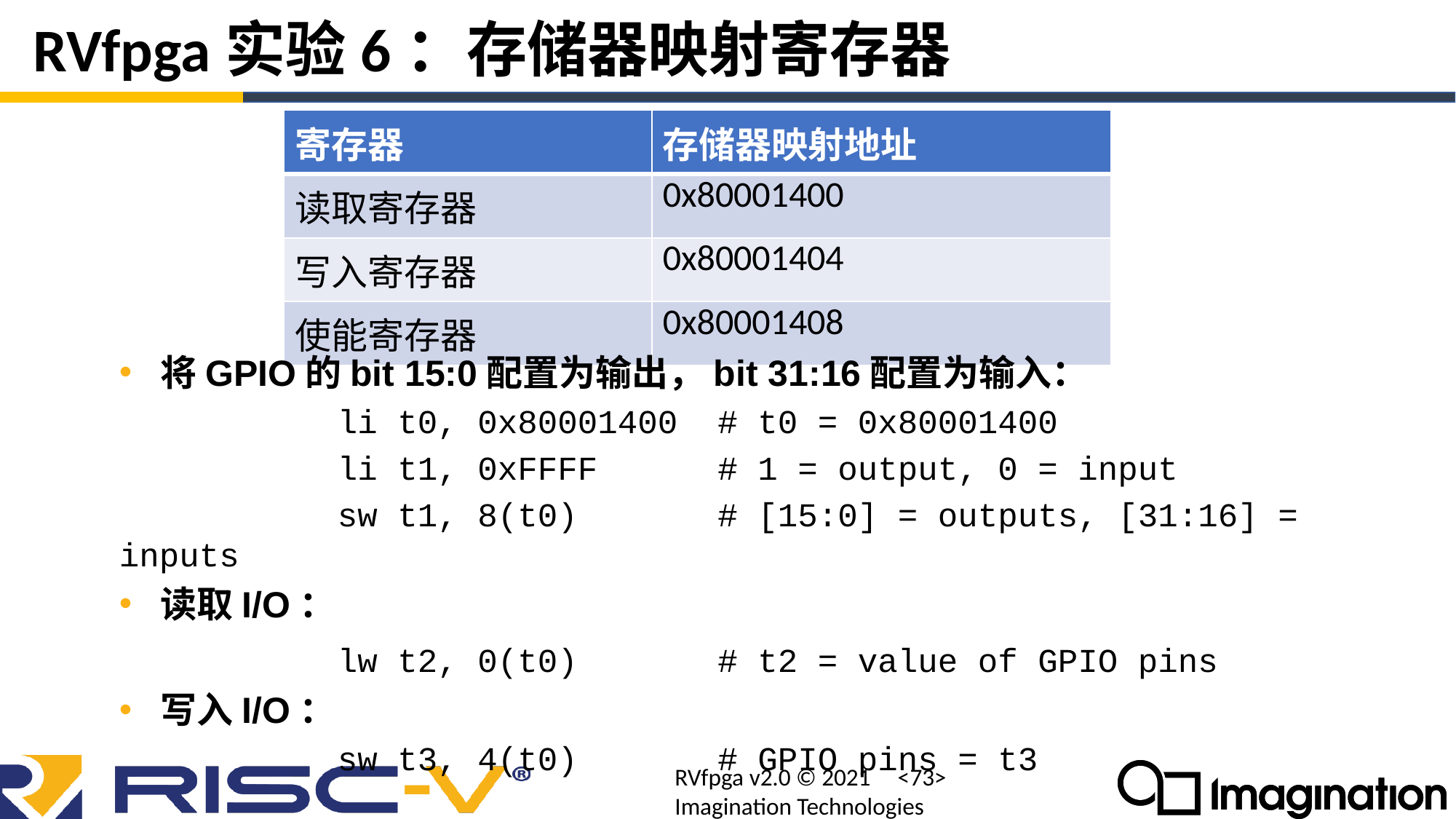

# RVfpga实验6：存储器映射寄存器
| 寄存器 | 存储器映射地址 |
| --- | --- |
| 读取寄存器 | 0x80001400 |
| 写入寄存器 | 0x80001404 |
| 使能寄存器 | 0x80001408 |
将GPIO的bit 15:0配置为输出，bit 31:16配置为输入：
		li t0, 0x80001400  # t0 = 0x80001400
		li t1, 0xFFFF      # 1 = output, 0 = input
		sw t1, 8(t0)       # [15:0] = outputs, [31:16] = inputs
读取I/O：
		lw t2, 0(t0)       # t2 = value of GPIO pins
写入I/O：
		sw t3, 4(t0)       # GPIO pins = t3